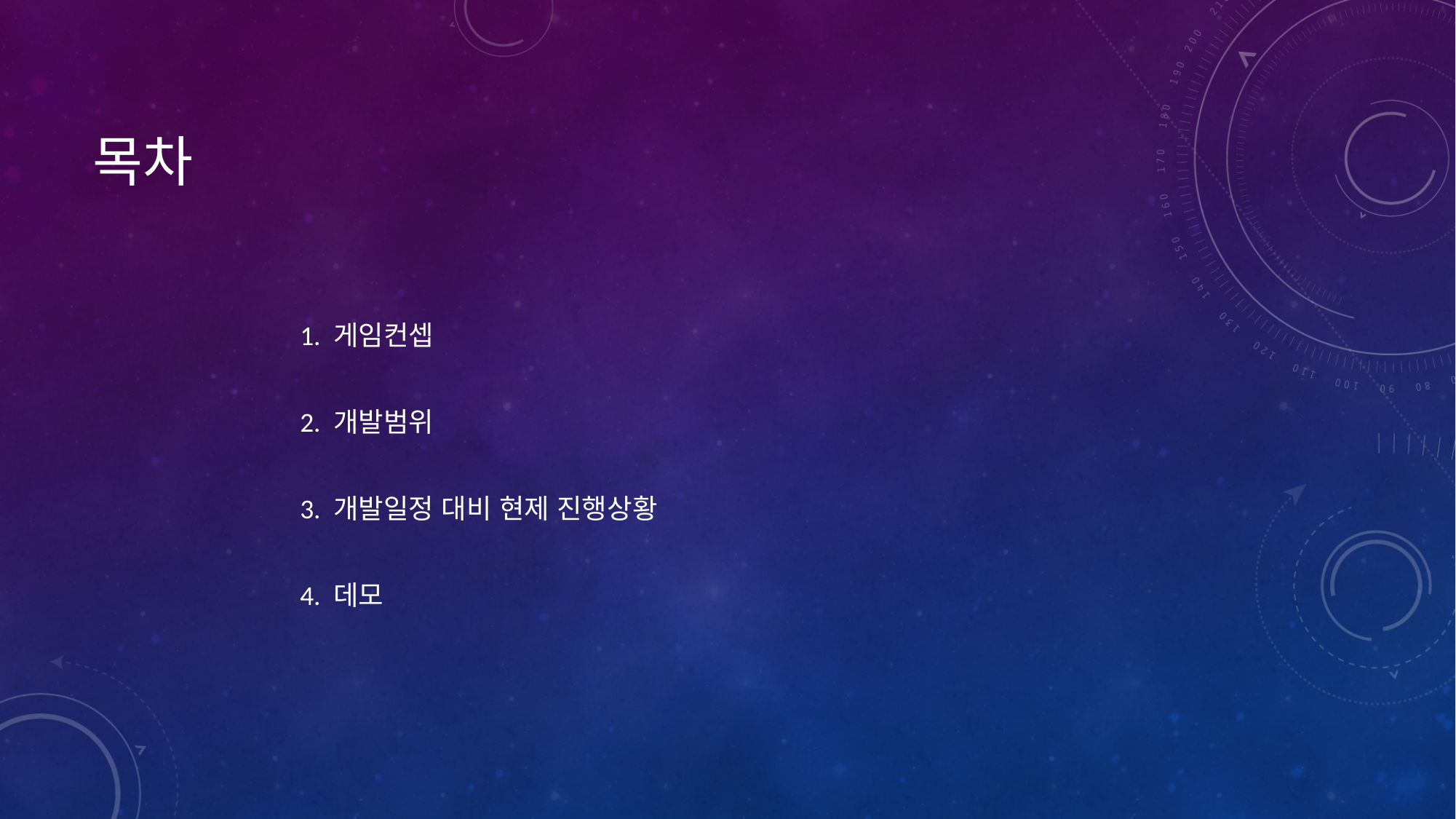

# 목차

	1. 게임컨셉

	2. 개발범위

	3. 개발일정 대비 현제 진행상황

	4. 데모